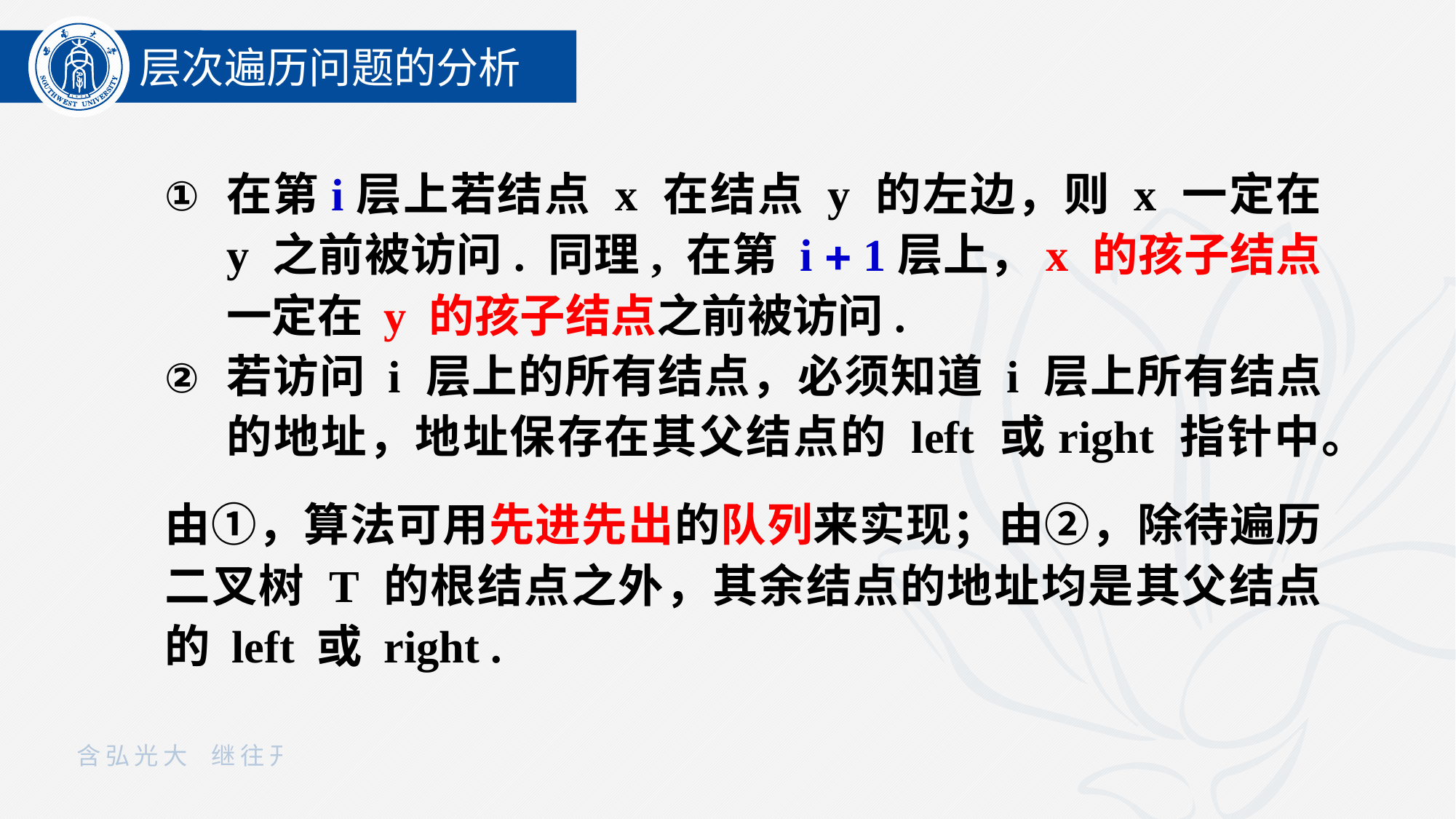

层次遍历问题的分析
在第i层上若结点 x 在结点 y 的左边，则 x 一定在 y 之前被访问. 同理, 在第 i + 1层上，x 的孩子结点一定在 y 的孩子结点之前被访问.
若访问 i 层上的所有结点，必须知道 i 层上所有结点的地址，地址保存在其父结点的 left 或right 指针中。
由①，算法可用先进先出的队列来实现；由②，除待遍历二叉树 T 的根结点之外，其余结点的地址均是其父结点的 left 或 right .